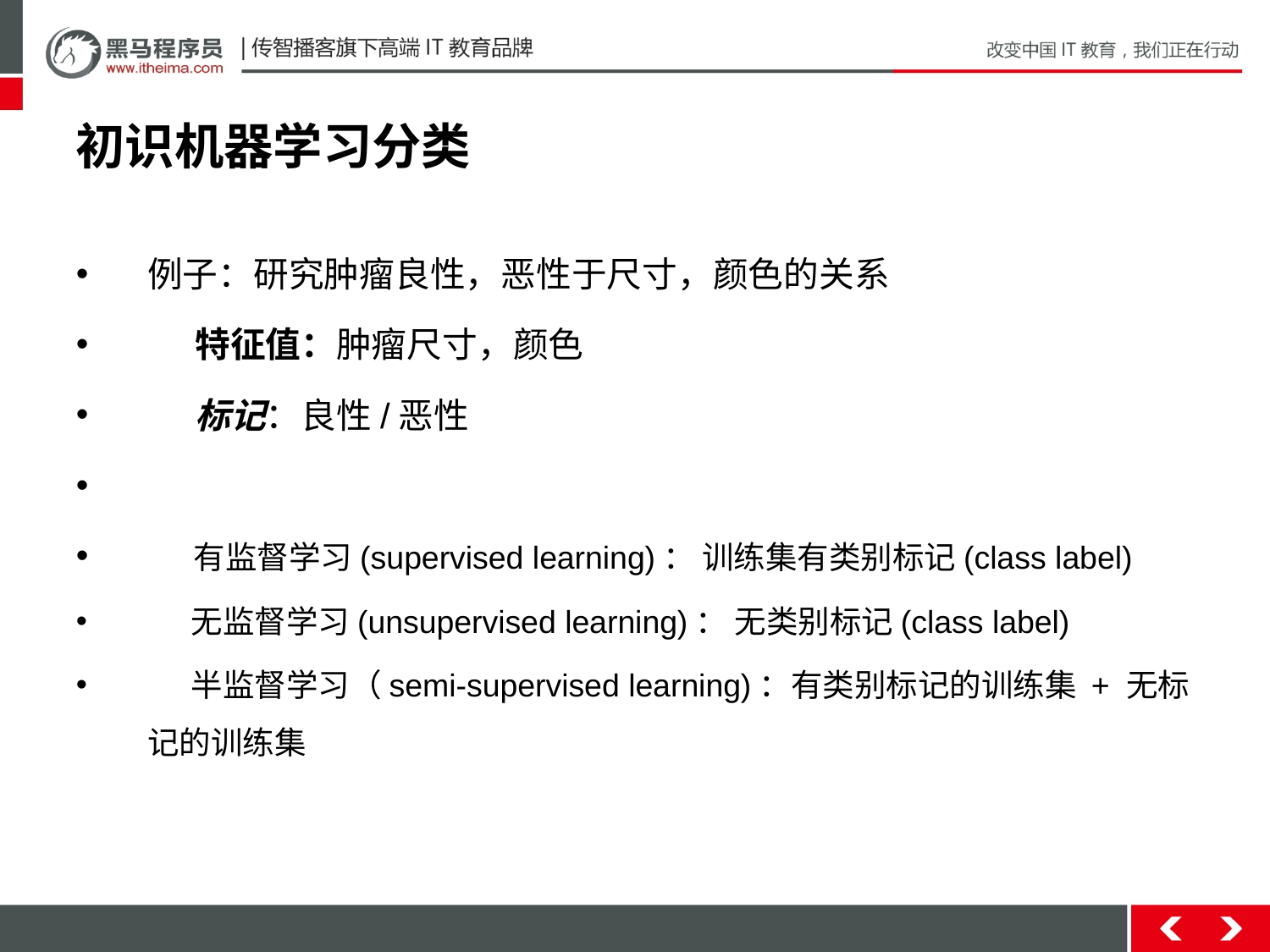

# 初识机器学习分类
例子：研究肿瘤良性，恶性于尺寸，颜色的关系
     特征值：肿瘤尺寸，颜色
     标记：良性/恶性

     有监督学习(supervised learning)： 训练集有类别标记(class label)
     无监督学习(unsupervised learning)： 无类别标记(class label)
     半监督学习（semi-supervised learning)：有类别标记的训练集 + 无标记的训练集